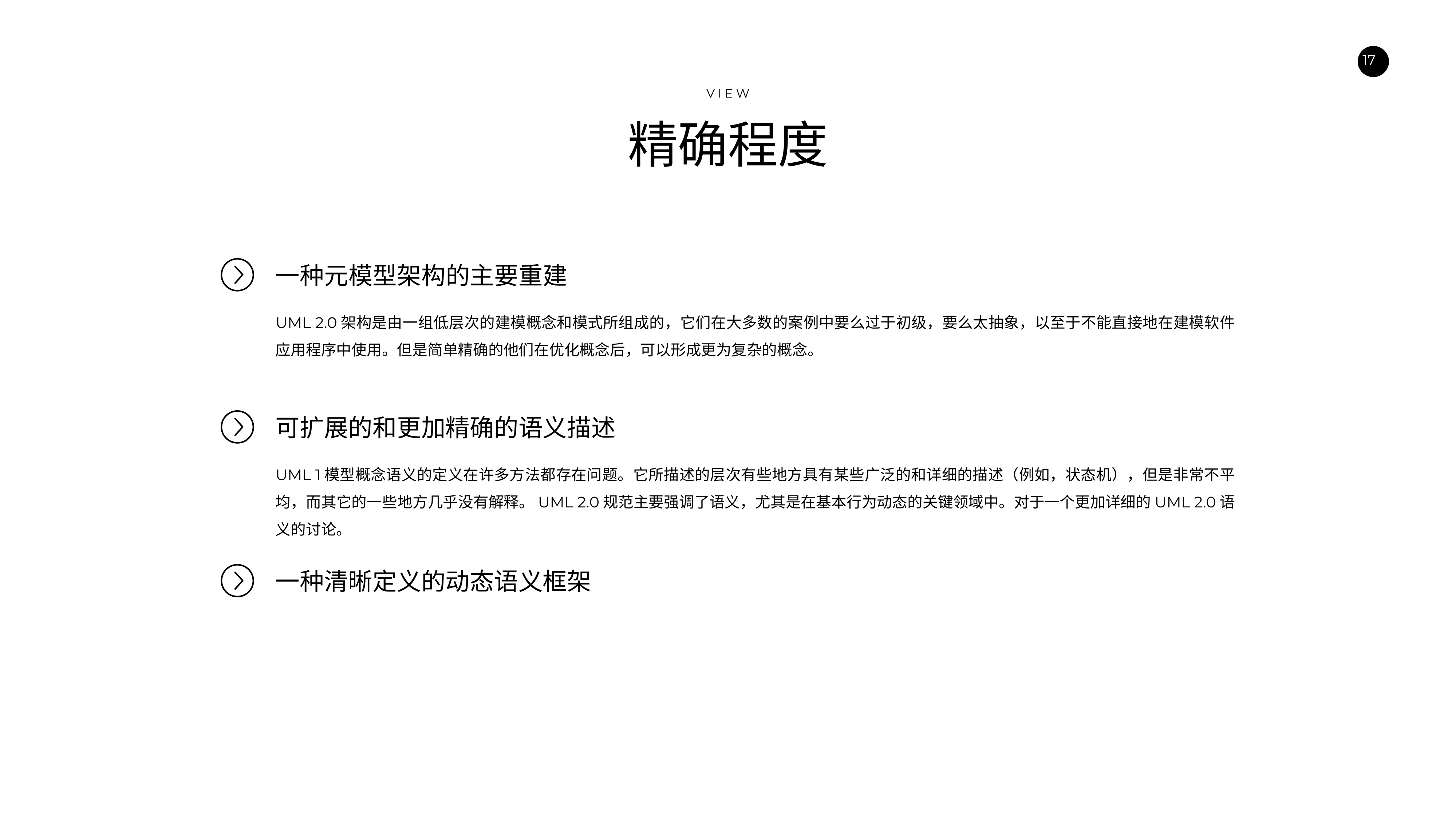

V I E W
精确程度
一种元模型架构的主要重建

UML 2.0架构是由一组低层次的建模概念和模式所组成的，它们在大多数的案例中要么过于初级，要么太抽象，以至于不能直接地在建模软件应用程序中使用。但是简单精确的他们在优化概念后，可以形成更为复杂的概念。
可扩展的和更加精确的语义描述

UML 1模型概念语义的定义在许多方法都存在问题。它所描述的层次有些地方具有某些广泛的和详细的描述（例如，状态机），但是非常不平均，而其它的一些地方几乎没有解释。UML 2.0规范主要强调了语义，尤其是在基本行为动态的关键领域中。对于一个更加详细的UML 2.0语义的讨论。
一种清晰定义的动态语义框架